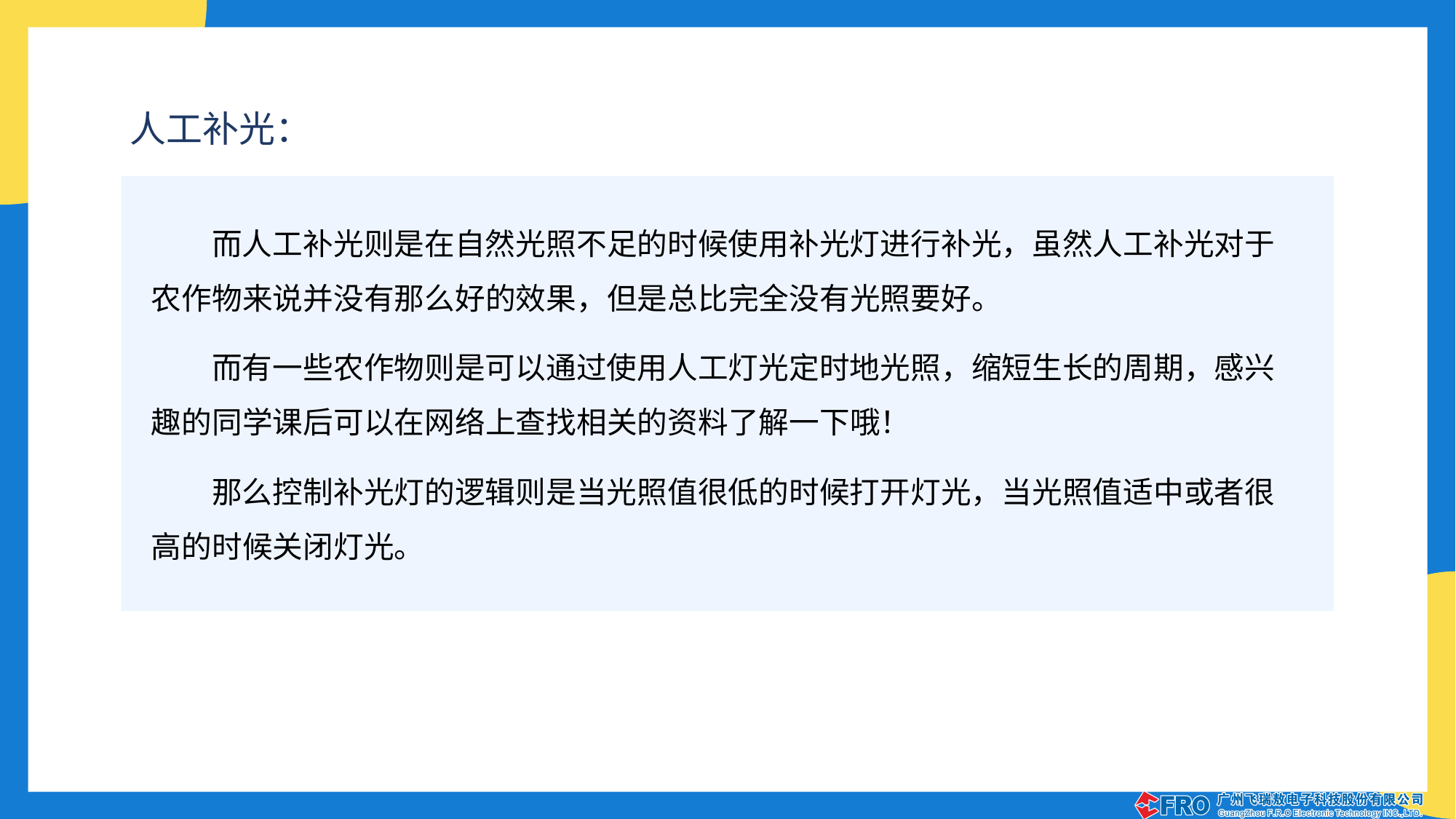

人工补光：
而人工补光则是在自然光照不足的时候使用补光灯进行补光，虽然人工补光对于农作物来说并没有那么好的效果，但是总比完全没有光照要好。
而有一些农作物则是可以通过使用人工灯光定时地光照，缩短生长的周期，感兴趣的同学课后可以在网络上查找相关的资料了解一下哦！
那么控制补光灯的逻辑则是当光照值很低的时候打开灯光，当光照值适中或者很高的时候关闭灯光。